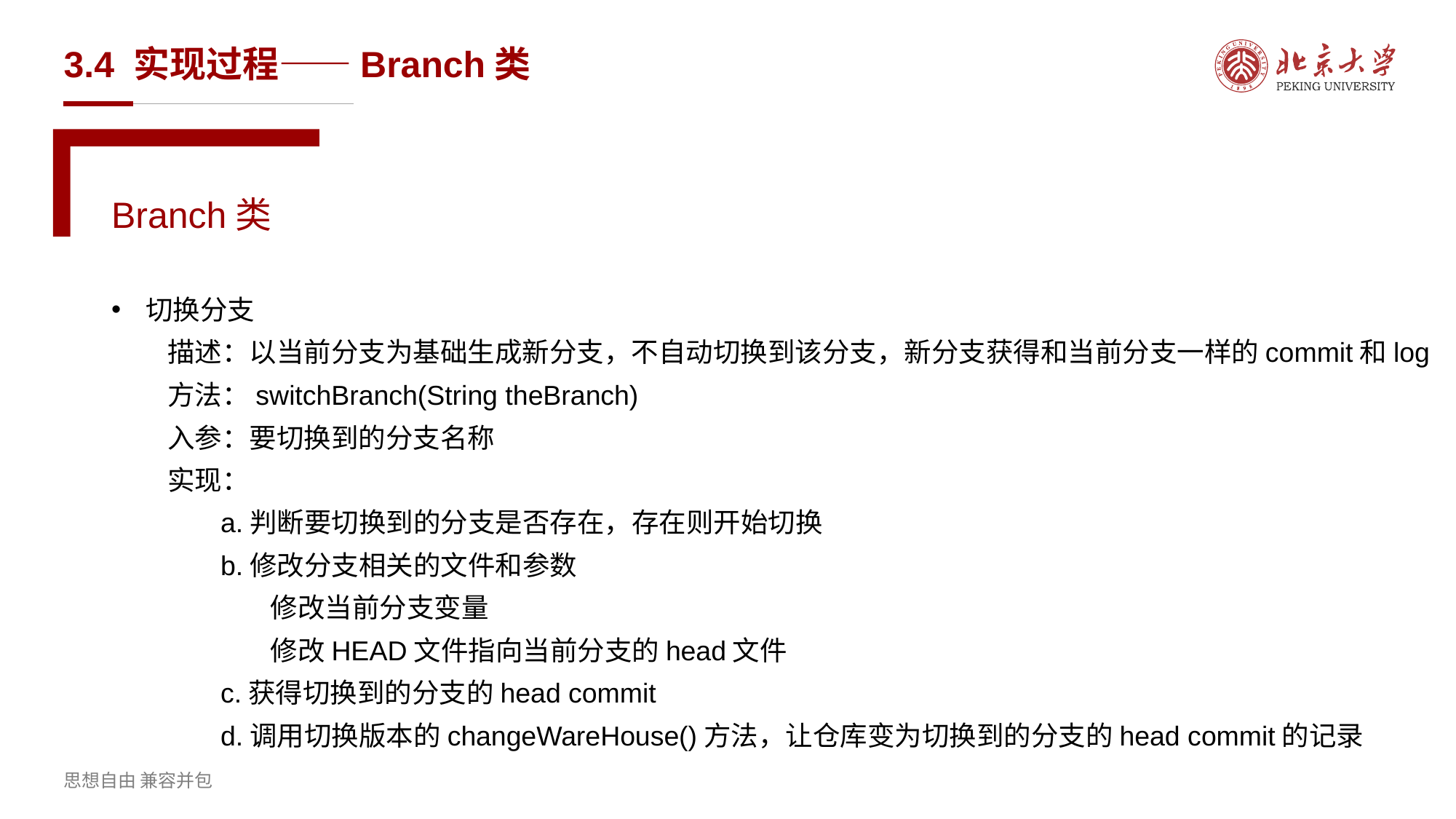

# 3.4 实现过程——Branch类

Branch类

切换分支
        描述：以当前分支为基础生成新分支，不自动切换到该分支，新分支获得和当前分支一样的commit和log
        方法：switchBranch(String theBranch)
        入参：要切换到的分支名称
        实现：
	a.判断要切换到的分支是否存在，存在则开始切换
	b.修改分支相关的文件和参数
	       修改当前分支变量
	       修改HEAD文件指向当前分支的head文件
	c.获得切换到的分支的head commit
	d.调用切换版本的changeWareHouse()方法，让仓库变为切换到的分支的head commit的记录